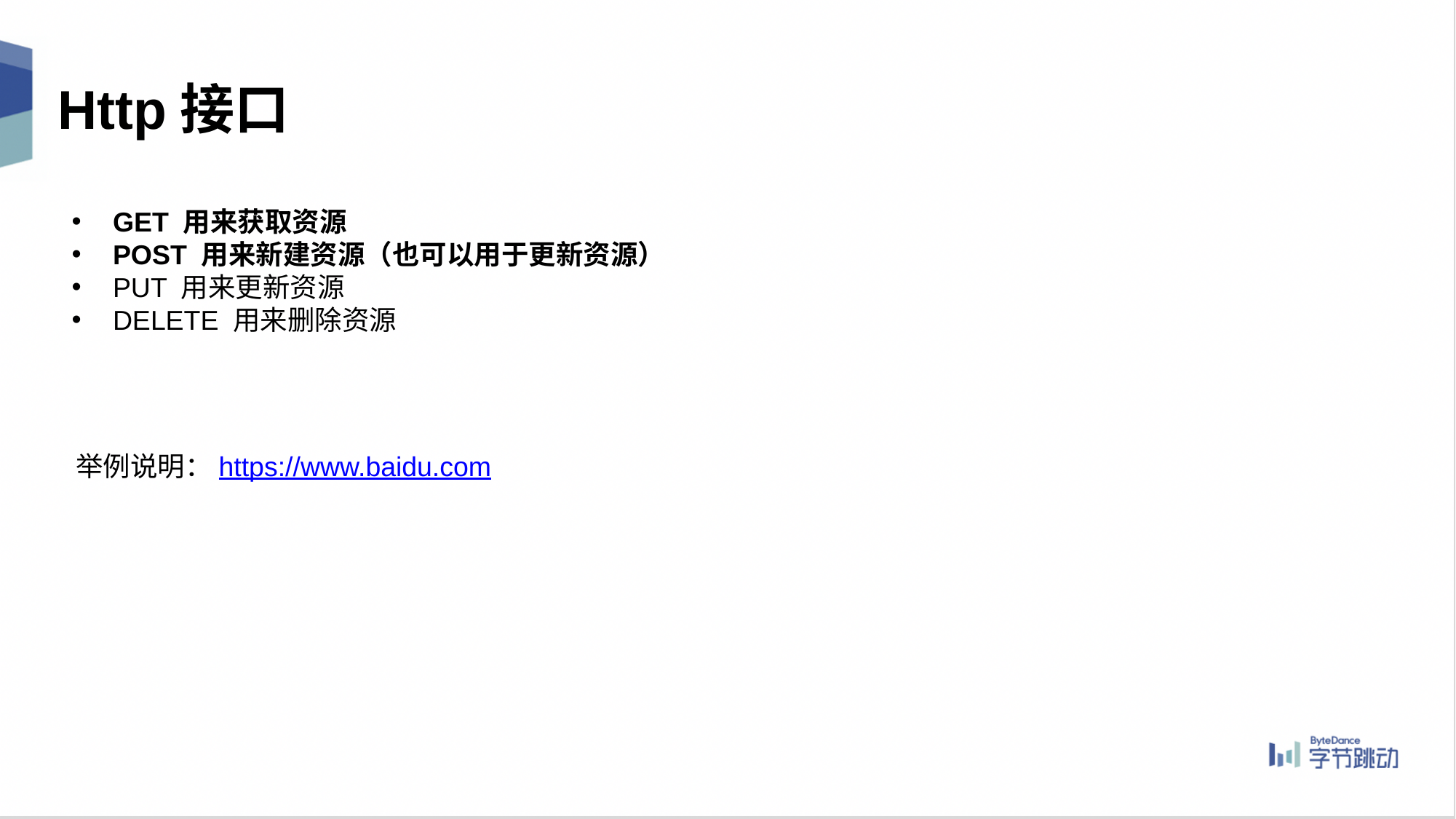

Http接口
GET 用来获取资源
POST 用来新建资源（也可以用于更新资源）
PUT 用来更新资源
DELETE 用来删除资源
举例说明：https://www.baidu.com
10